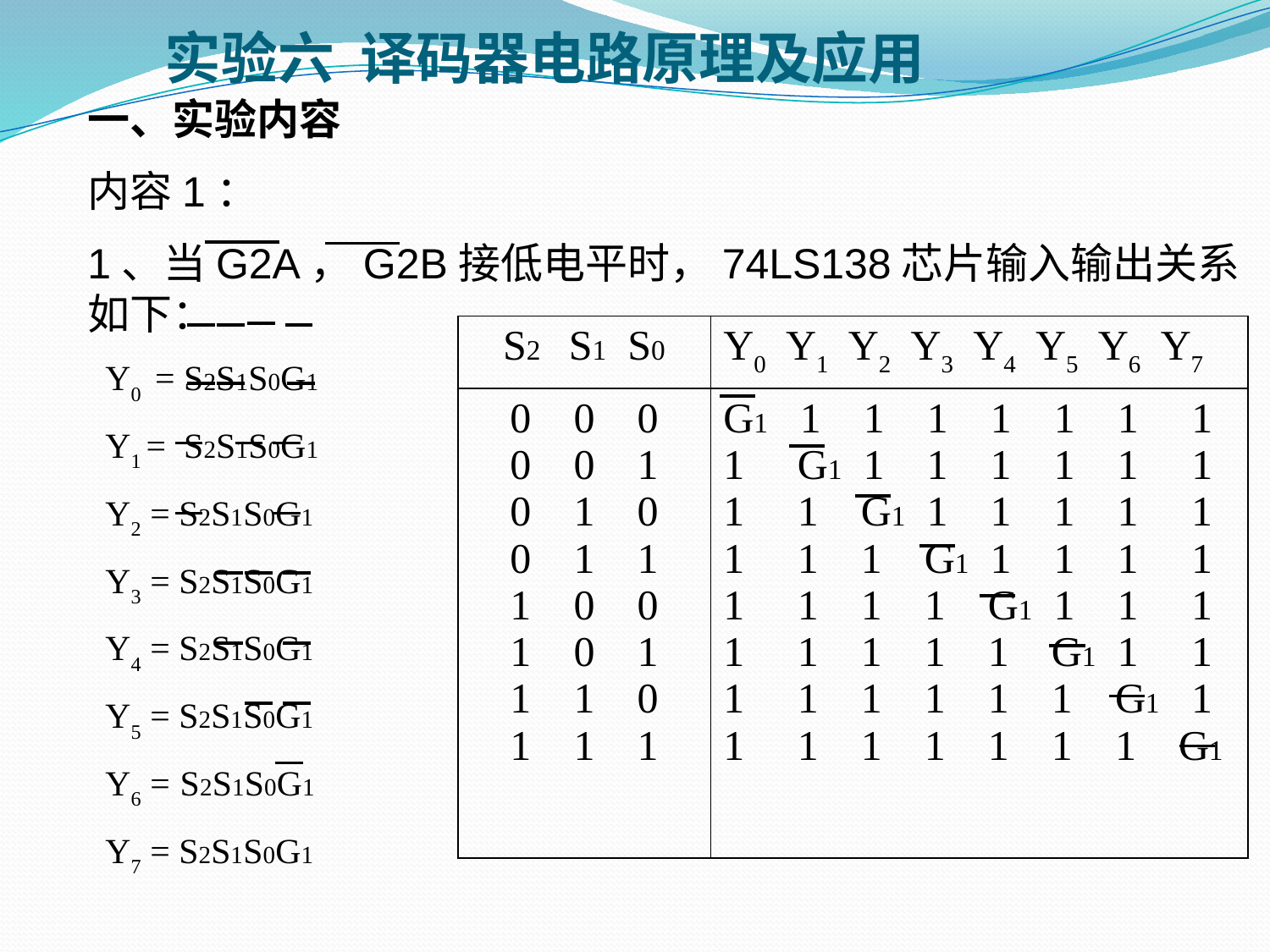

实验六  译码器电路原理及应用

一、实验内容
内容1：
1、当G2A，G2B接低电平时，74LS138芯片输入输出关系如下：
  Y0  = S2S1S0G1
  Y1 =  S2S1S0G1
  Y2 = S2S1S0G1
  Y3 = S2S1S0G1
  Y4 = S2S1S0G1
  Y5 = S2S1S0G1
  Y6 =  S2S1S0G1
  Y7 = S2S1S0G1

| S2 S1 S0 | Y0 Y1 Y2 Y3 Y4 Y5 Y6 Y7 |
| --- | --- |
| 0 0 0 0 0 1 0 1 0 0 1 1 1 0 0 1 0 1 1 1 0 1 1 1 | G1 1 1 1 1 1 1 1 1 G1 1 1 1 1 1 1 1 1 G1 1 1 1 1 1 1 1 1 G1 1 1 1 1 1 1 1 1 G1 1 1 1 1 1 1 1 1 G1 1 1 1 1 1 1 1 1 G1 1 1 1 1 1 1 1 1 G1 |